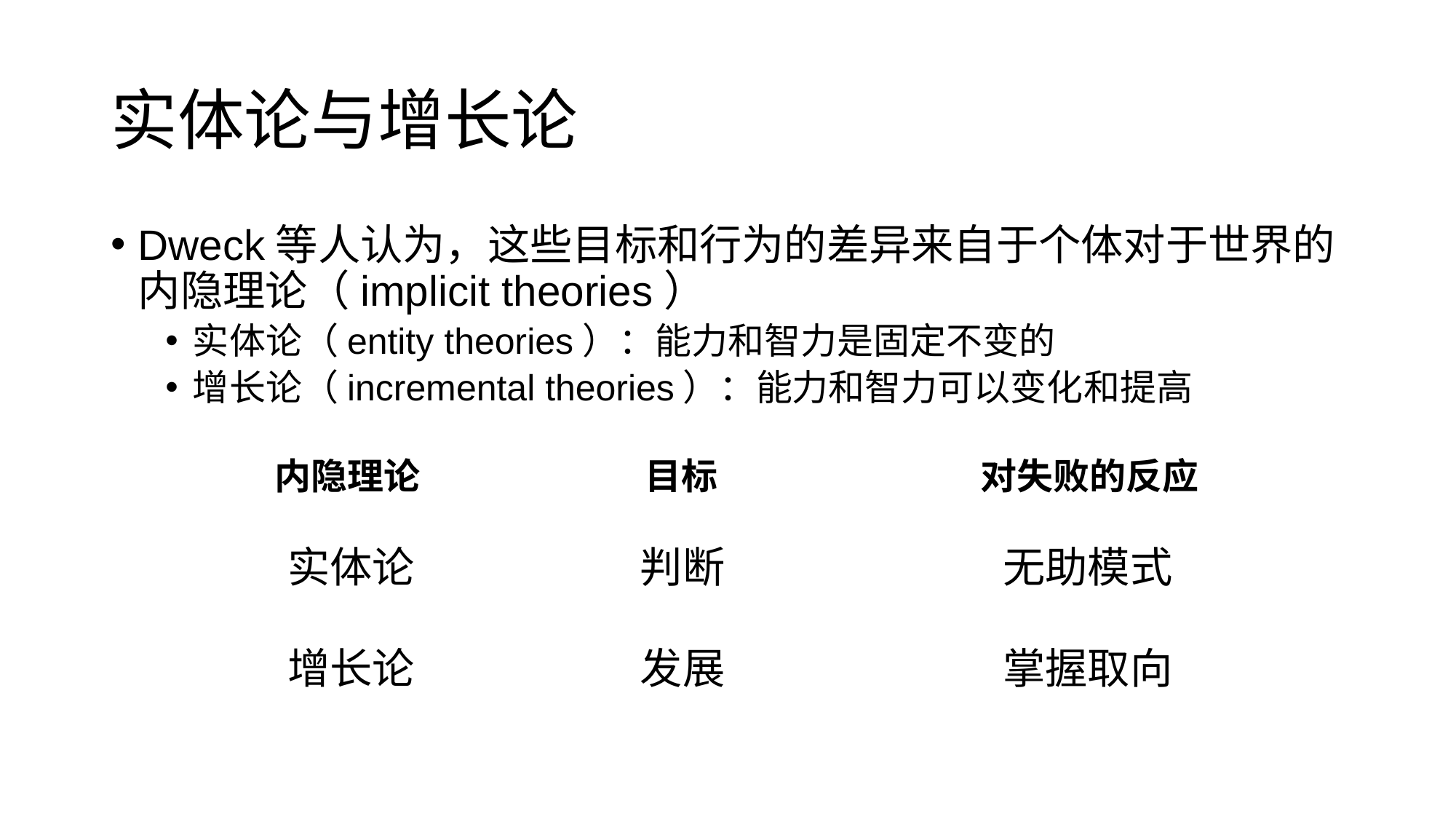

# 实体论与增长论
Dweck等人认为，这些目标和行为的差异来自于个体对于世界的内隐理论（implicit theories）
实体论（entity theories）：能力和智力是固定不变的
增长论（incremental theories）：能力和智力可以变化和提高
内隐理论
目标
对失败的反应
实体论

增长论
判断

发展
无助模式

掌握取向